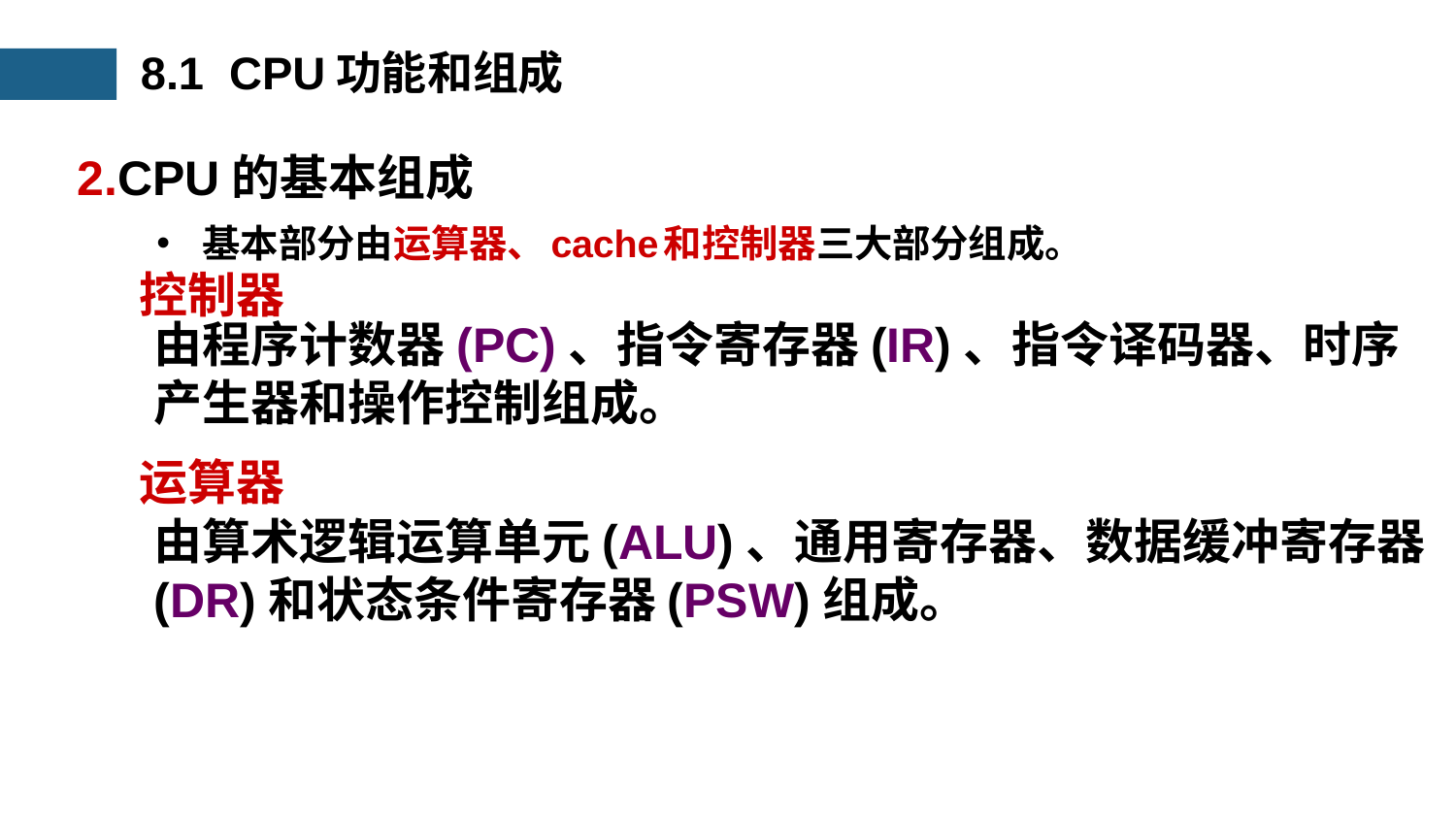

8.1  CPU功能和组成
2.CPU的基本组成
基本部分由运算器、cache和控制器三大部分组成。
控制器
由程序计数器(PC)、指令寄存器(IR)、指令译码器、时序产生器和操作控制组成。
运算器
由算术逻辑运算单元(ALU)、通用寄存器、数据缓冲寄存器(DR)和状态条件寄存器(PSW)组成。